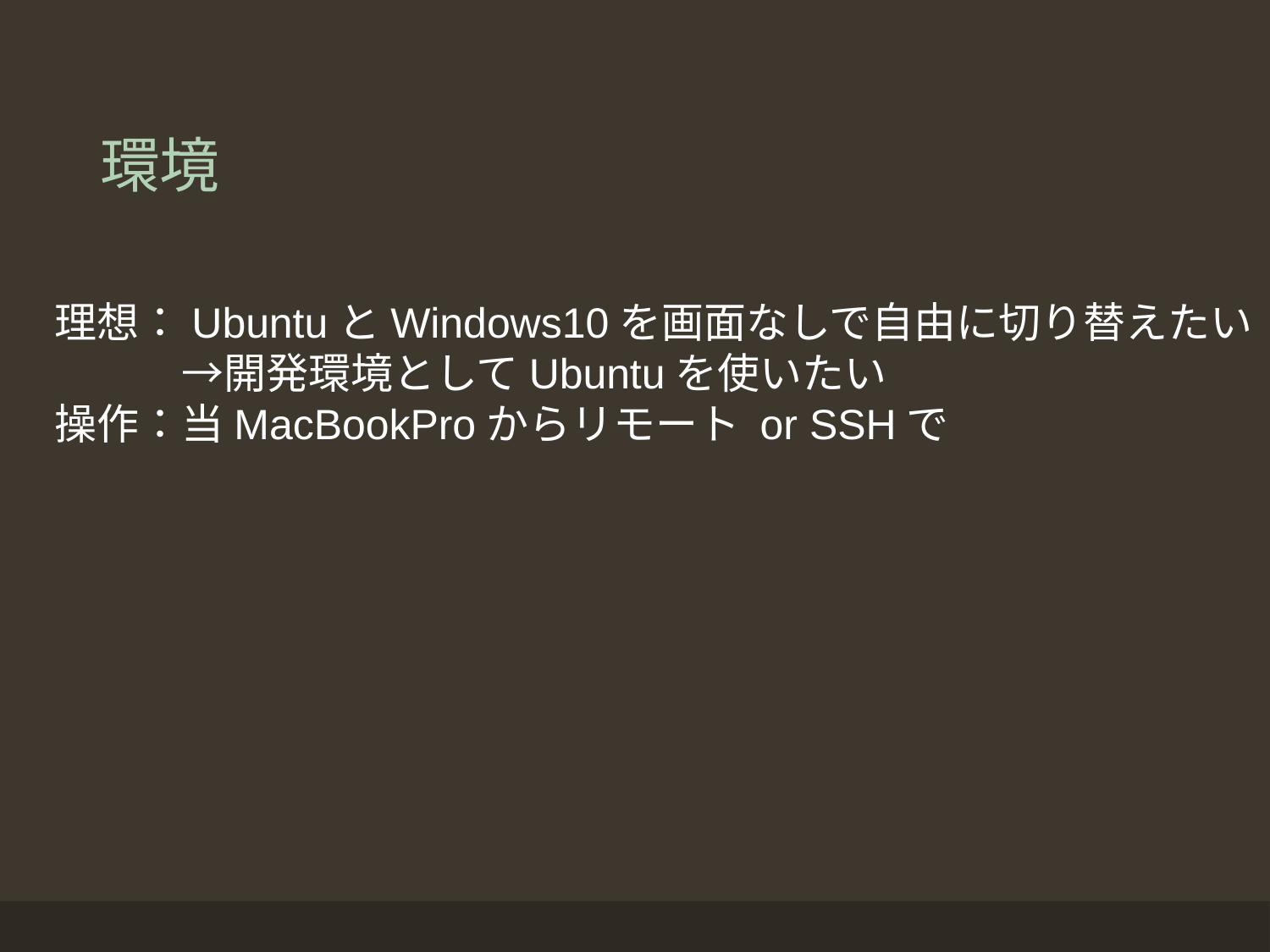

# 環境
理想：UbuntuとWindows10を画面なしで自由に切り替えたい
　　　→開発環境としてUbuntuを使いたい
操作：当MacBookProからリモート or SSHで